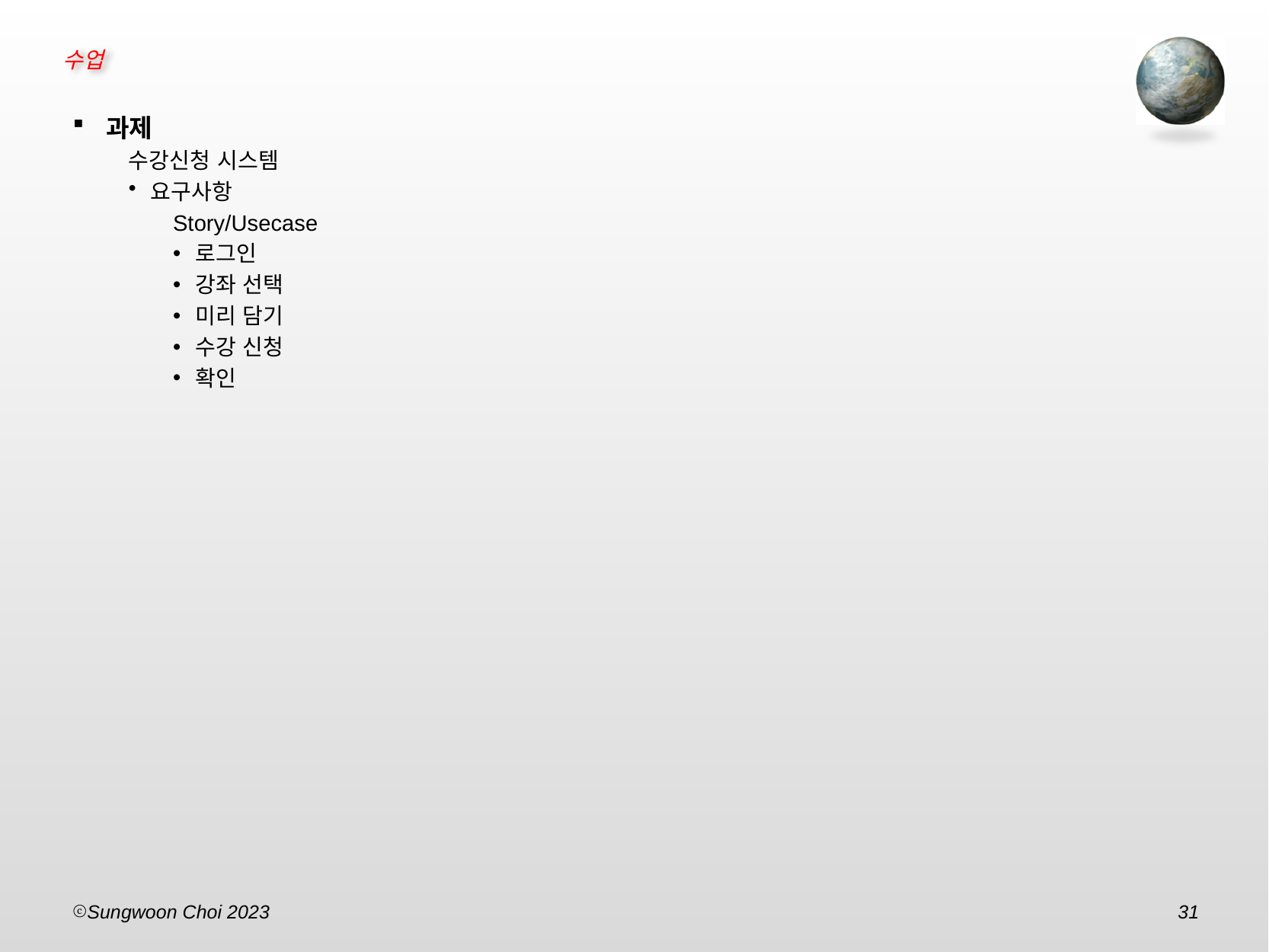

과제
수강신청 시스템
요구사항
Story/Usecase
로그인
강좌 선택
미리 담기
수강 신청
확인

Sungwoon Choi 2023
31